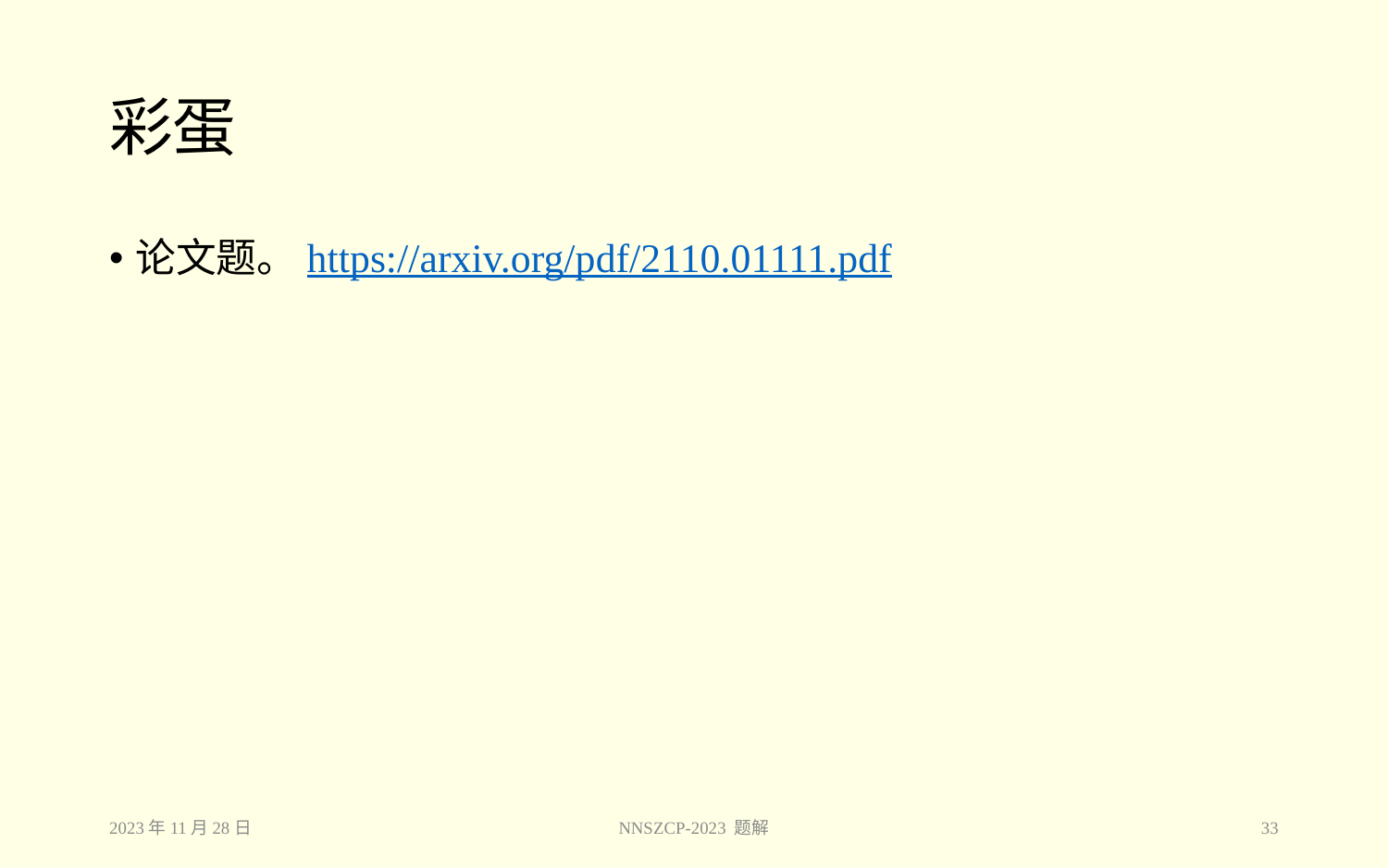

# 彩蛋
论文题。https://arxiv.org/pdf/2110.01111.pdf
2023年11月28日
NNSZCP-2023 题解
33